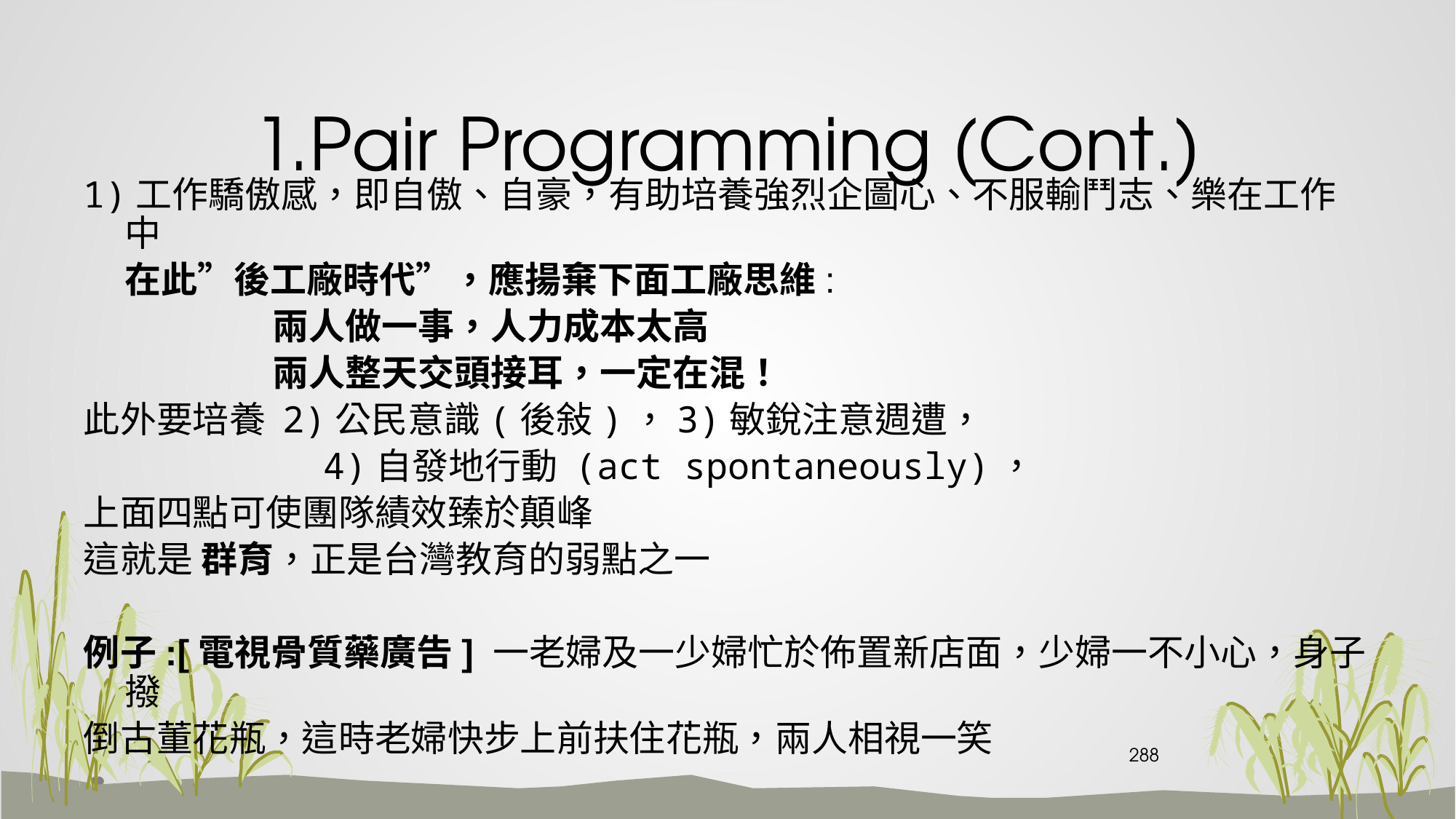

# 1.Pair Programming (Cont.)
1)工作驕傲感，即自傲、自豪，有助培養強烈企圖心、不服輸鬥志、樂在工作中
    在此”後工廠時代”，應揚棄下面工廠思維:
                      兩人做一事，人力成本太高
                      兩人整天交頭接耳，一定在混！
此外要培養 2)公民意識(後敍)，3)敏銳注意週遭，
           4)自發地行動 (act spontaneously)，
上面四點可使團隊績效臻於顛峰
這就是 群育，正是台灣教育的弱點之一

例子:[電視骨質藥廣告] 一老婦及一少婦忙於佈置新店面，少婦一不小心，身子撥
倒古董花瓶，這時老婦快步上前扶住花瓶，兩人相視一笑
288